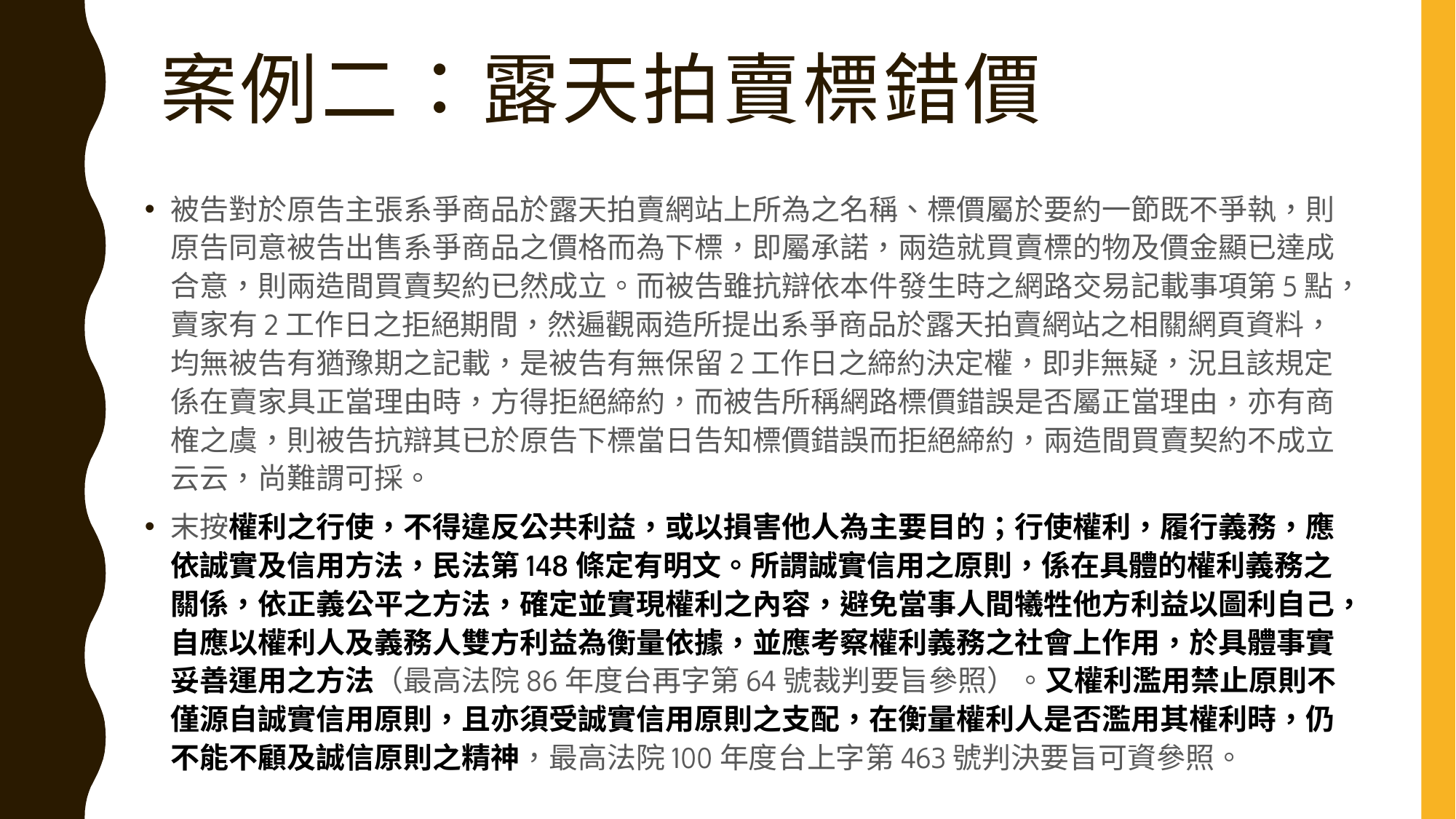

# 案例二：露天拍賣標錯價
被告對於原告主張系爭商品於露天拍賣網站上所為之名稱、標價屬於要約一節既不爭執，則原告同意被告出售系爭商品之價格而為下標，即屬承諾，兩造就買賣標的物及價金顯已達成合意，則兩造間買賣契約已然成立。而被告雖抗辯依本件發生時之網路交易記載事項第5點，賣家有2工作日之拒絕期間，然遍觀兩造所提出系爭商品於露天拍賣網站之相關網頁資料，均無被告有猶豫期之記載，是被告有無保留2工作日之締約決定權，即非無疑，況且該規定係在賣家具正當理由時，方得拒絕締約，而被告所稱網路標價錯誤是否屬正當理由，亦有商榷之虞，則被告抗辯其已於原告下標當日告知標價錯誤而拒絕締約，兩造間買賣契約不成立云云，尚難謂可採。
末按權利之行使，不得違反公共利益，或以損害他人為主要目的；行使權利，履行義務，應依誠實及信用方法，民法第148條定有明文。所謂誠實信用之原則，係在具體的權利義務之關係，依正義公平之方法，確定並實現權利之內容，避免當事人間犧牲他方利益以圖利自己，自應以權利人及義務人雙方利益為衡量依據，並應考察權利義務之社會上作用，於具體事實妥善運用之方法（最高法院86年度台再字第64號裁判要旨參照）。又權利濫用禁止原則不僅源自誠實信用原則，且亦須受誠實信用原則之支配，在衡量權利人是否濫用其權利時，仍不能不顧及誠信原則之精神，最高法院100年度台上字第463號判決要旨可資參照。